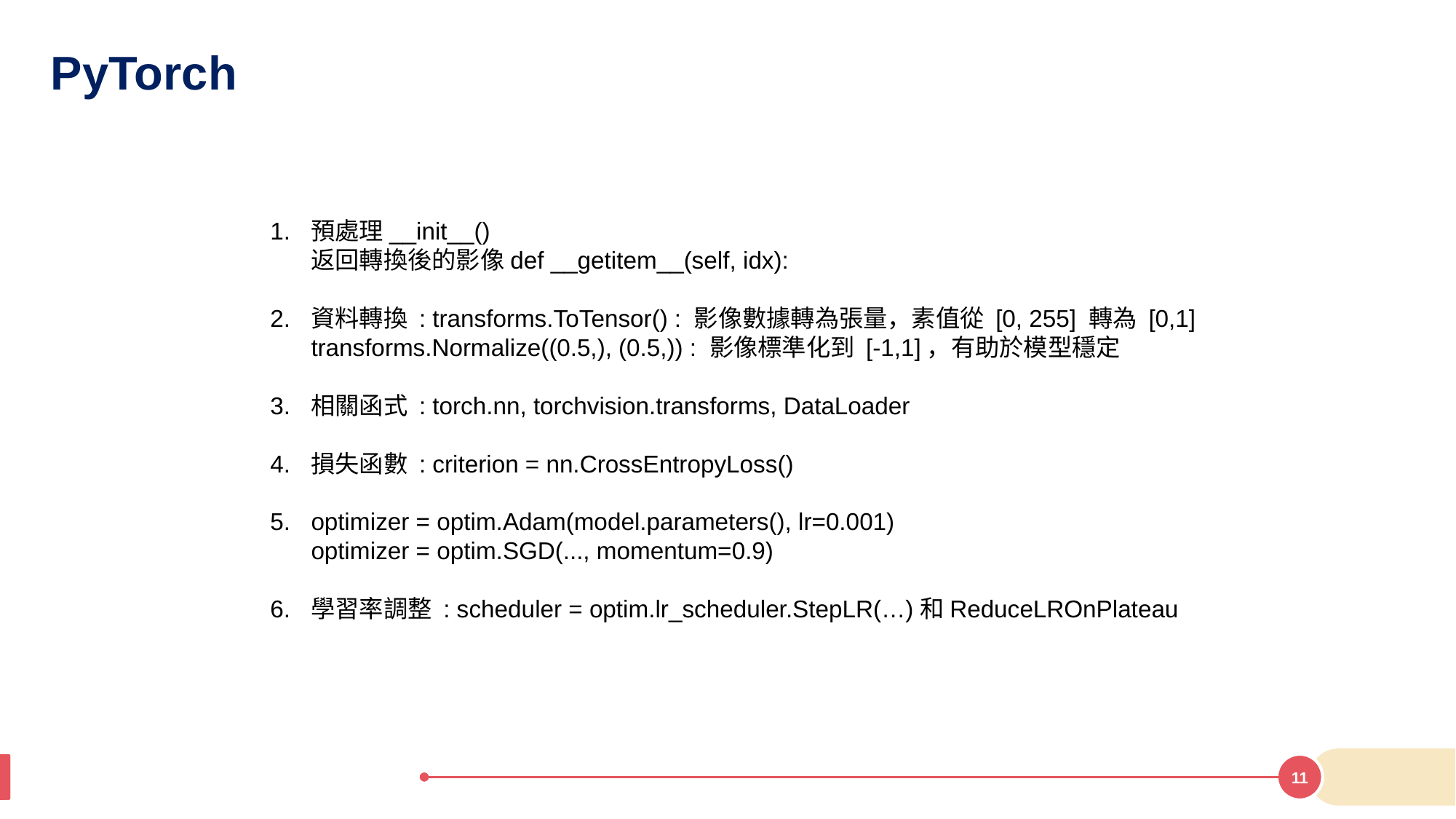

# PyTorch
預處理__init__()
返回轉換後的影像def __getitem__(self, idx):
資料轉換 : transforms.ToTensor() : 影像數據轉為張量，素值從 [0, 255] 轉為 [0,1]
transforms.Normalize((0.5,), (0.5,)) : 影像標準化到 [-1,1]，有助於模型穩定
相關函式 : torch.nn, torchvision.transforms, DataLoader
損失函數 : criterion = nn.CrossEntropyLoss()
optimizer = optim.Adam(model.parameters(), lr=0.001)
optimizer = optim.SGD(..., momentum=0.9)
學習率調整 : scheduler = optim.lr_scheduler.StepLR(…)和ReduceLROnPlateau

11
11